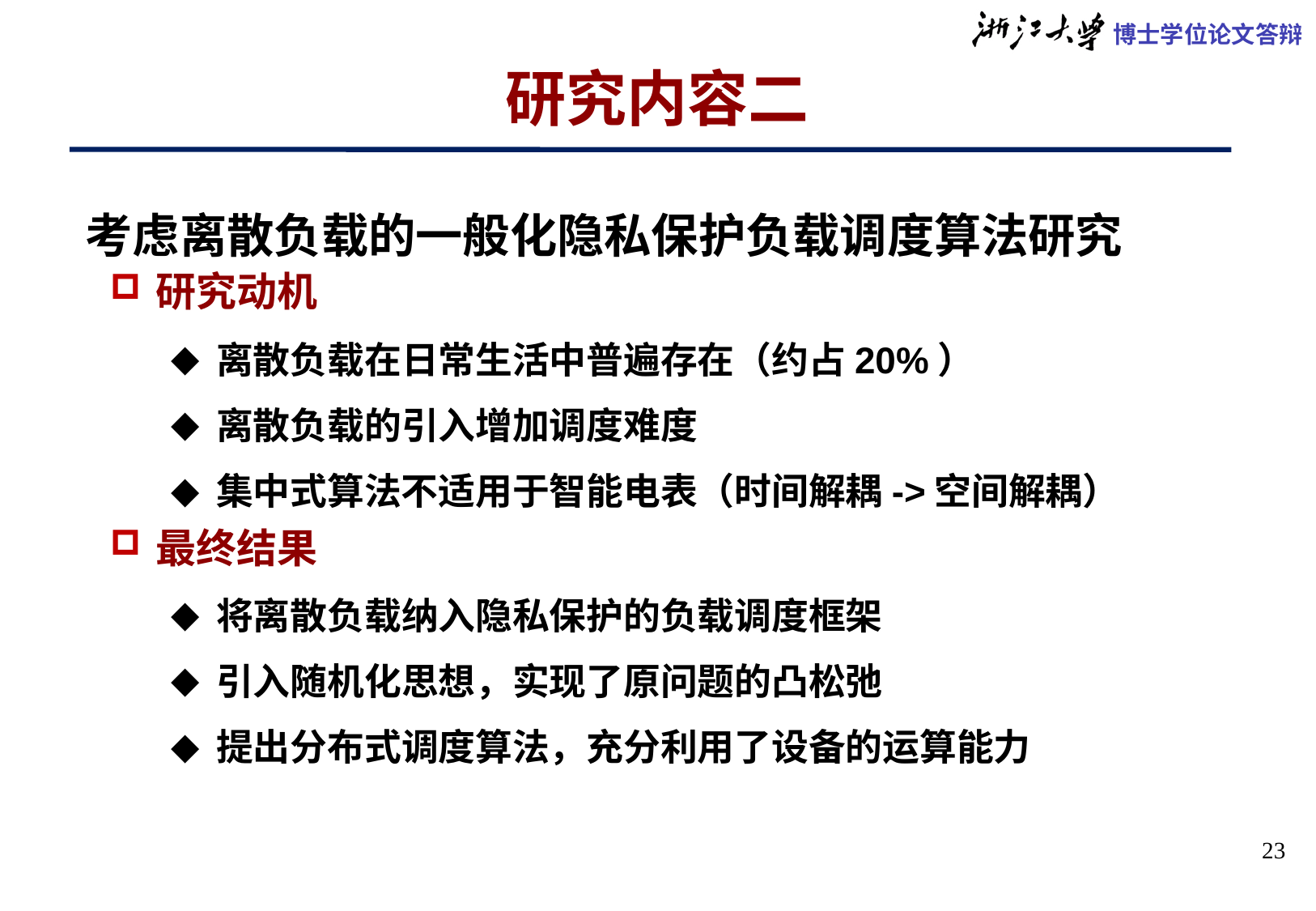

# 研究内容二
考虑离散负载的一般化隐私保护负载调度算法研究
研究动机
离散负载在日常生活中普遍存在（约占20%）
离散负载的引入增加调度难度
集中式算法不适用于智能电表（时间解耦->空间解耦）
最终结果
将离散负载纳入隐私保护的负载调度框架
引入随机化思想，实现了原问题的凸松弛
提出分布式调度算法，充分利用了设备的运算能力

23